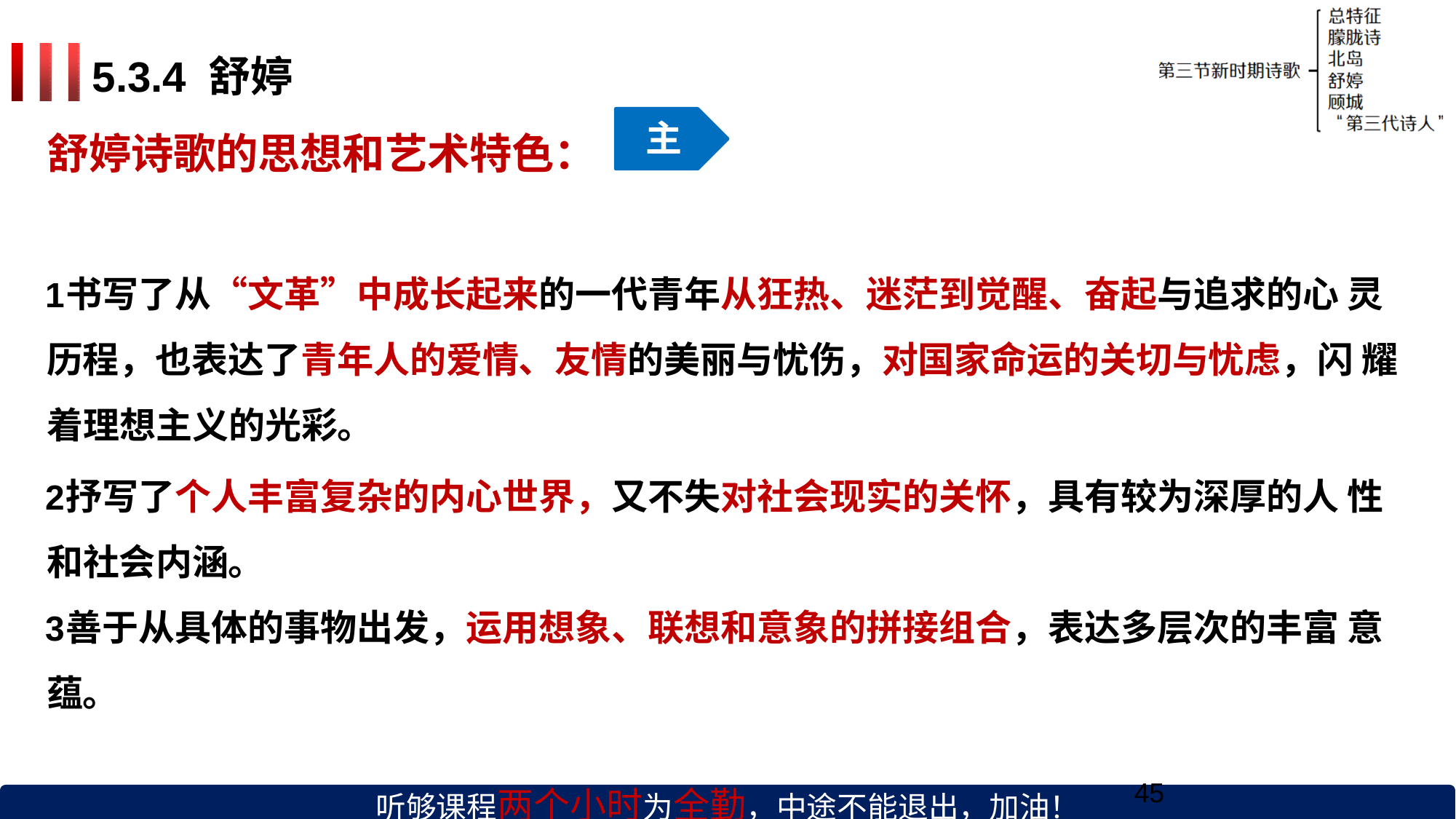

# 5.3.4 舒婷

主
舒婷诗歌的思想和艺术特色：
书写了从“文革”中成长起来的一代青年从狂热、迷茫到觉醒、奋起与追求的心 灵历程，也表达了青年人的爱情、友情的美丽与忧伤，对国家命运的关切与忧虑，闪 耀着理想主义的光彩。
抒写了个人丰富复杂的内心世界，又不失对社会现实的关怀，具有较为深厚的人 性和社会内涵。
善于从具体的事物出发，运用想象、联想和意象的拼接组合，表达多层次的丰富 意蕴。
45
听够课程两个小时为全勤，中途不能退出，加油！